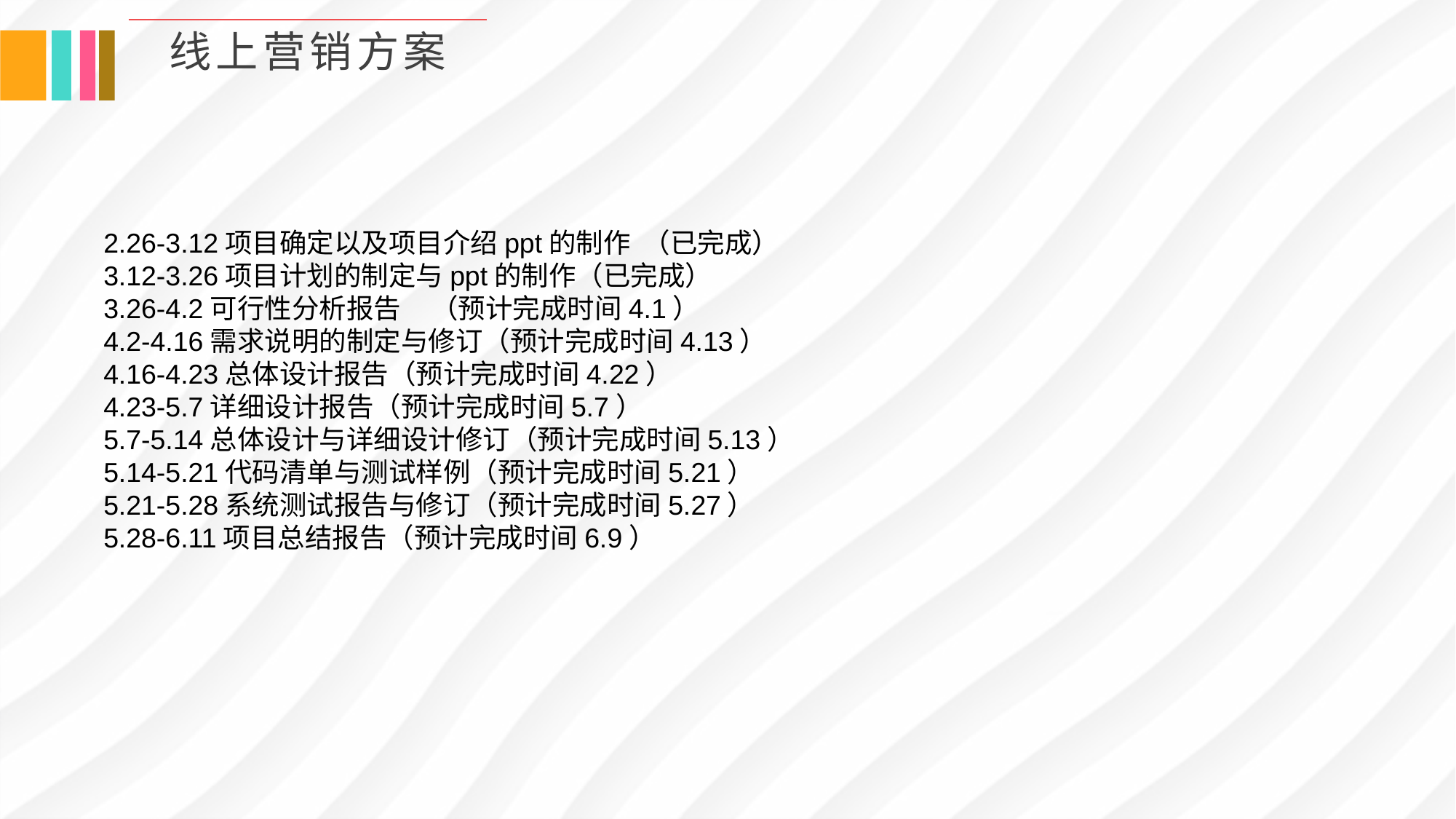

0
线上营销方案
2.26-3.12项目确定以及项目介绍ppt的制作  （已完成）
3.12-3.26项目计划的制定与ppt的制作（已完成）
3.26-4.2可行性分析报告	（预计完成时间4.1）
4.2-4.16需求说明的制定与修订（预计完成时间4.13）
4.16-4.23总体设计报告（预计完成时间4.22）
4.23-5.7详细设计报告（预计完成时间5.7）
5.7-5.14总体设计与详细设计修订（预计完成时间5.13）
5.14-5.21代码清单与测试样例（预计完成时间5.21）
5.21-5.28系统测试报告与修订（预计完成时间5.27）
5.28-6.11项目总结报告（预计完成时间6.9）